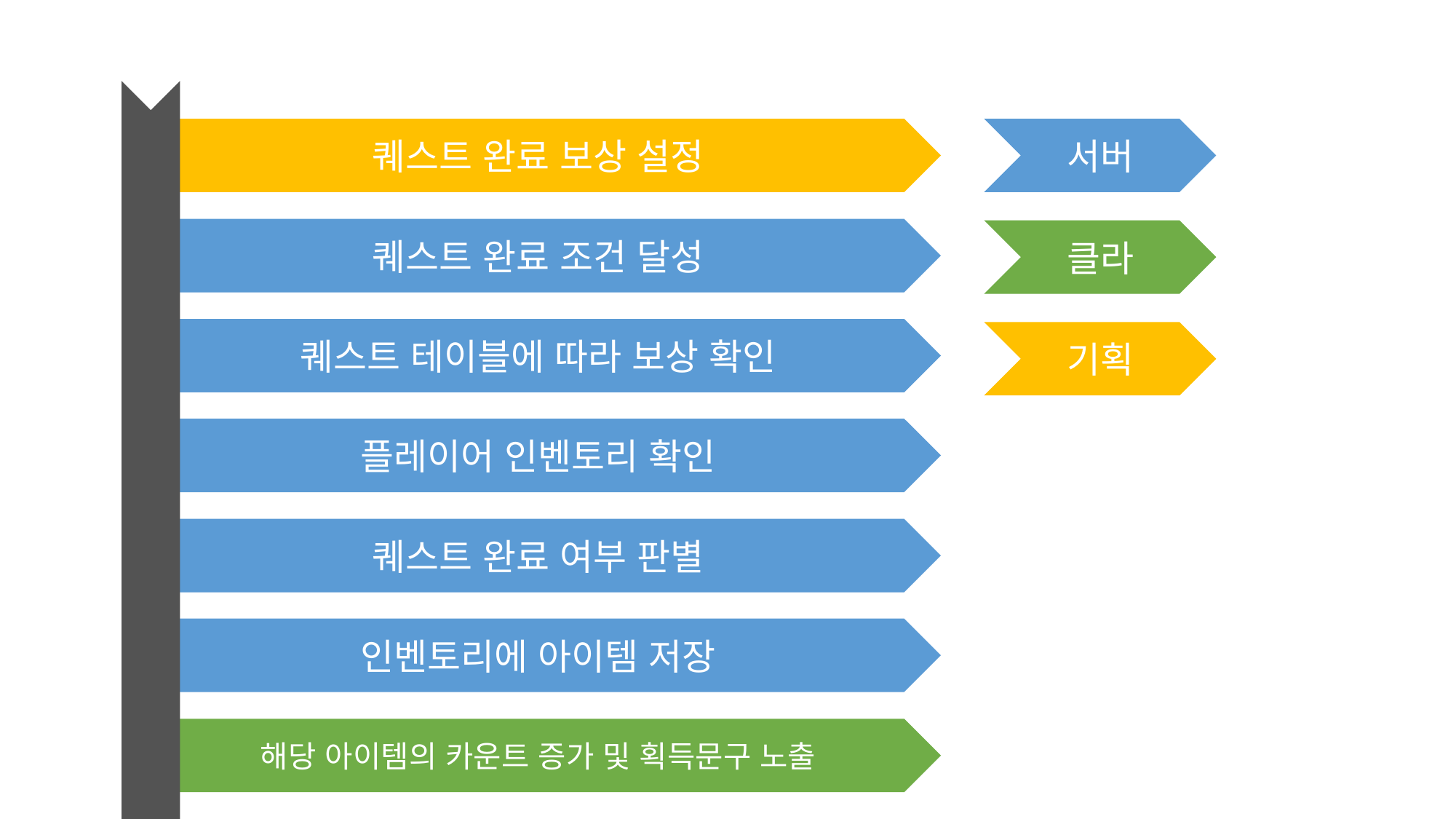

퀘스트 완료 보상 설정
서버
퀘스트 완료 조건 달성
클라
퀘스트 테이블에 따라 보상 확인
기획
플레이어 인벤토리 확인

퀘스트 완료 여부 판별
인벤토리에 아이템 저장
해당 아이템의 카운트 증가 및 획득문구 노출